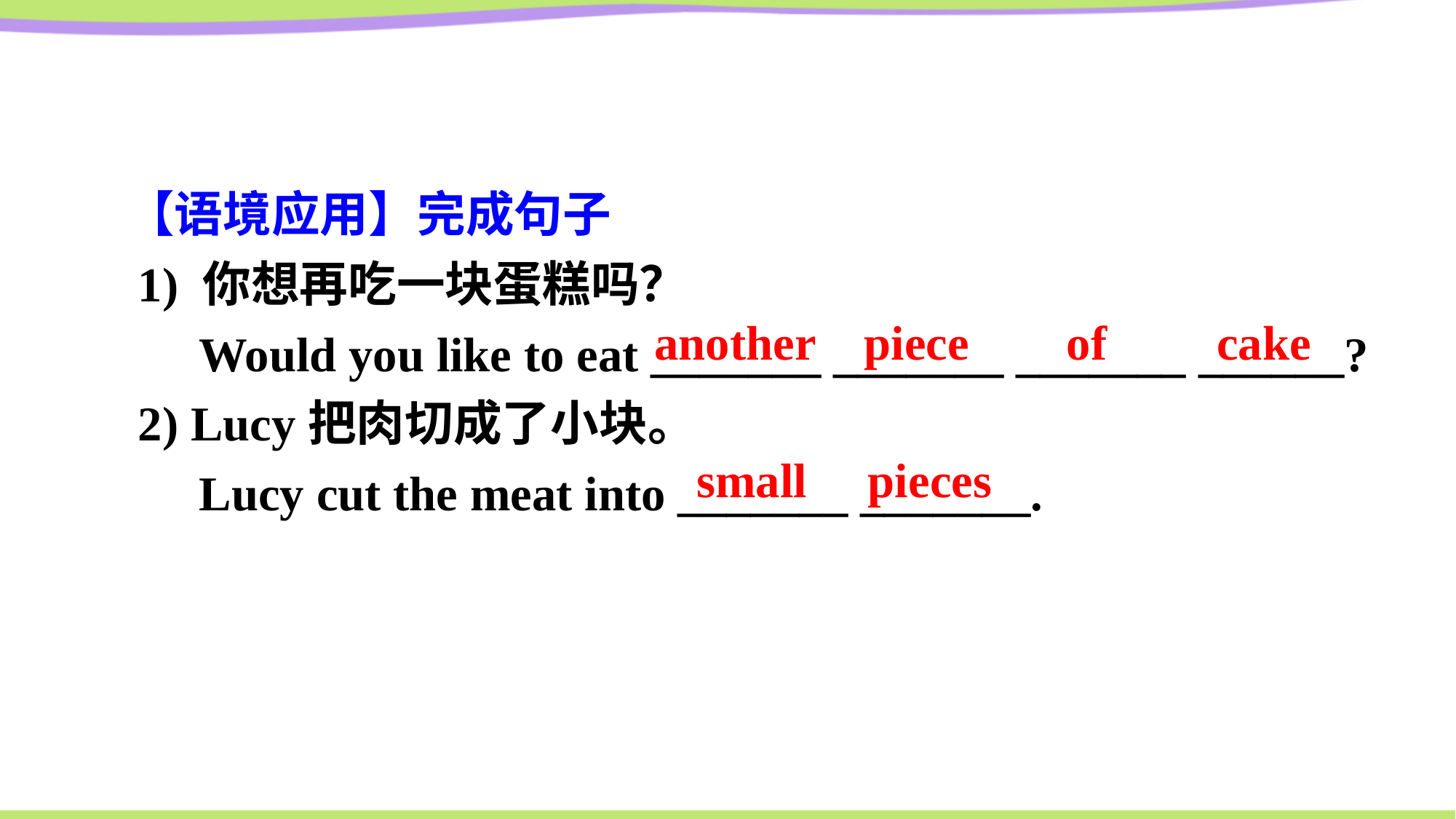

【语境应用】完成句子
 1) 你想再吃一块蛋糕吗？
      Would you like to eat _______ _______ _______ ______?
 2) Lucy把肉切成了小块。
      Lucy cut the meat into _______ _______.
another    piece        of         cake
small     pieces